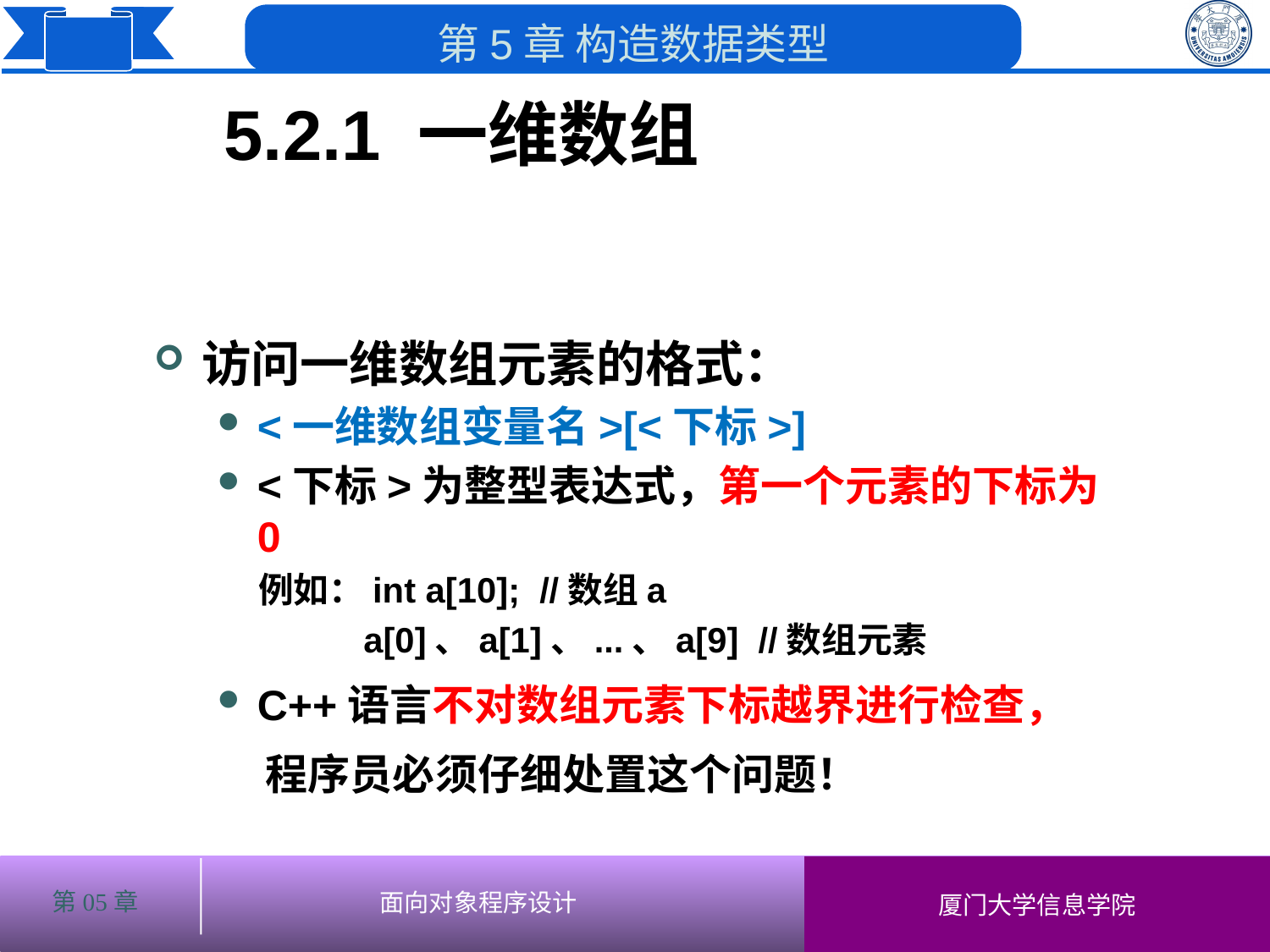

5.2.1 一维数组
访问一维数组元素的格式：
<一维数组变量名>[<下标>]
<下标>为整型表达式，第一个元素的下标为0
    例如：int a[10];  //数组a
               a[0]、a[1]、...、a[9]  //数组元素
C++语言不对数组元素下标越界进行检查，
    程序员必须仔细处置这个问题！
13